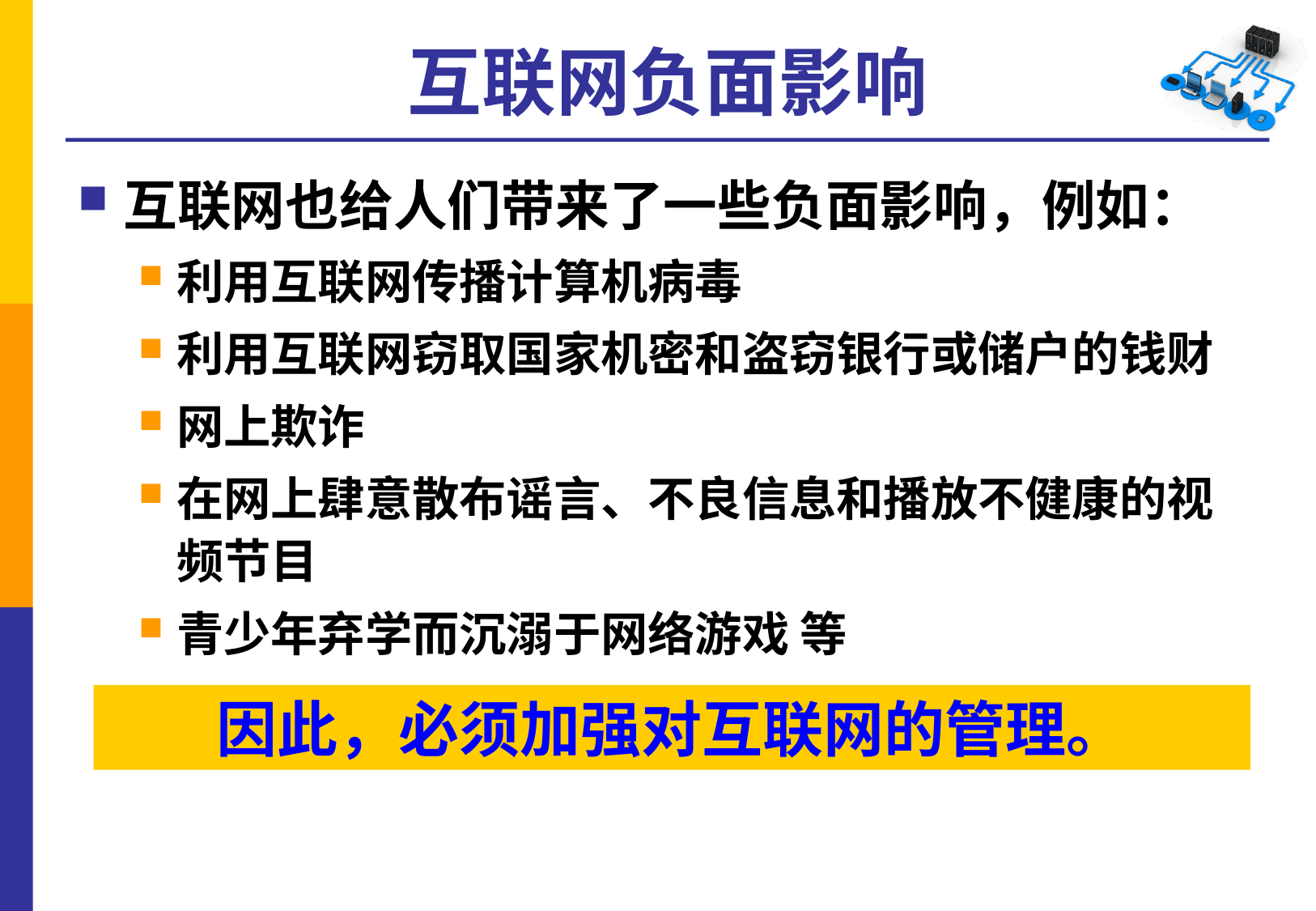

# 互联网负面影响
互联网也给人们带来了一些负面影响，例如：
利用互联网传播计算机病毒
利用互联网窃取国家机密和盗窃银行或储户的钱财
网上欺诈
在网上肆意散布谣言、不良信息和播放不健康的视频节目
青少年弃学而沉溺于网络游戏 等
因此，必须加强对互联网的管理。